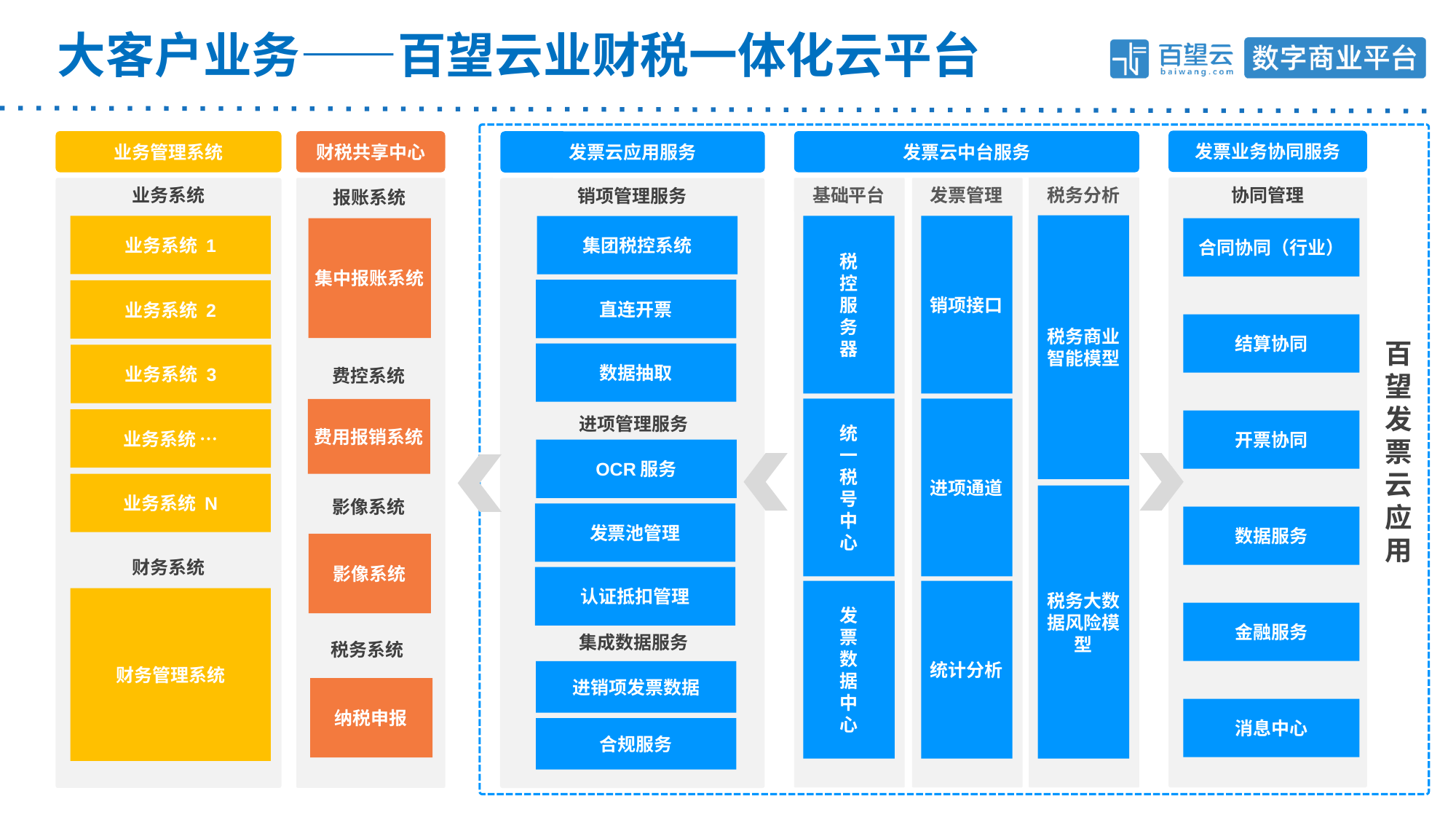

大客户业务——百望云业财税一体化云平台

发票业务协同服务
业务管理系统
财税共享中心
发票云中台服务
发票云应用服务

协同管理

业务系统

销项管理服务
税务分析
发票管理
基础平台
报账系统
税务商业智能模型
税
控
服
务
器
统
一
税
号
中
心
发
票
数
据
中
心
销项接口
进项通道
统计分析
业务系统 1
集团税控系统
集中报账系统
合同协同（行业）
直连开票
业务系统 2
结算协同
百望发票云应用
数据抽取
业务系统 3
费控系统
费用报销系统
进项管理服务
业务系统 …
开票协同
OCR服务

业务系统 N
税务大数据风险模型
影像系统
发票池管理
数据服务
影像系统
财务系统
认证抵扣管理
财务管理系统
金融服务
集成数据服务
税务系统
进销项发票数据
纳税申报
消息中心
合规服务